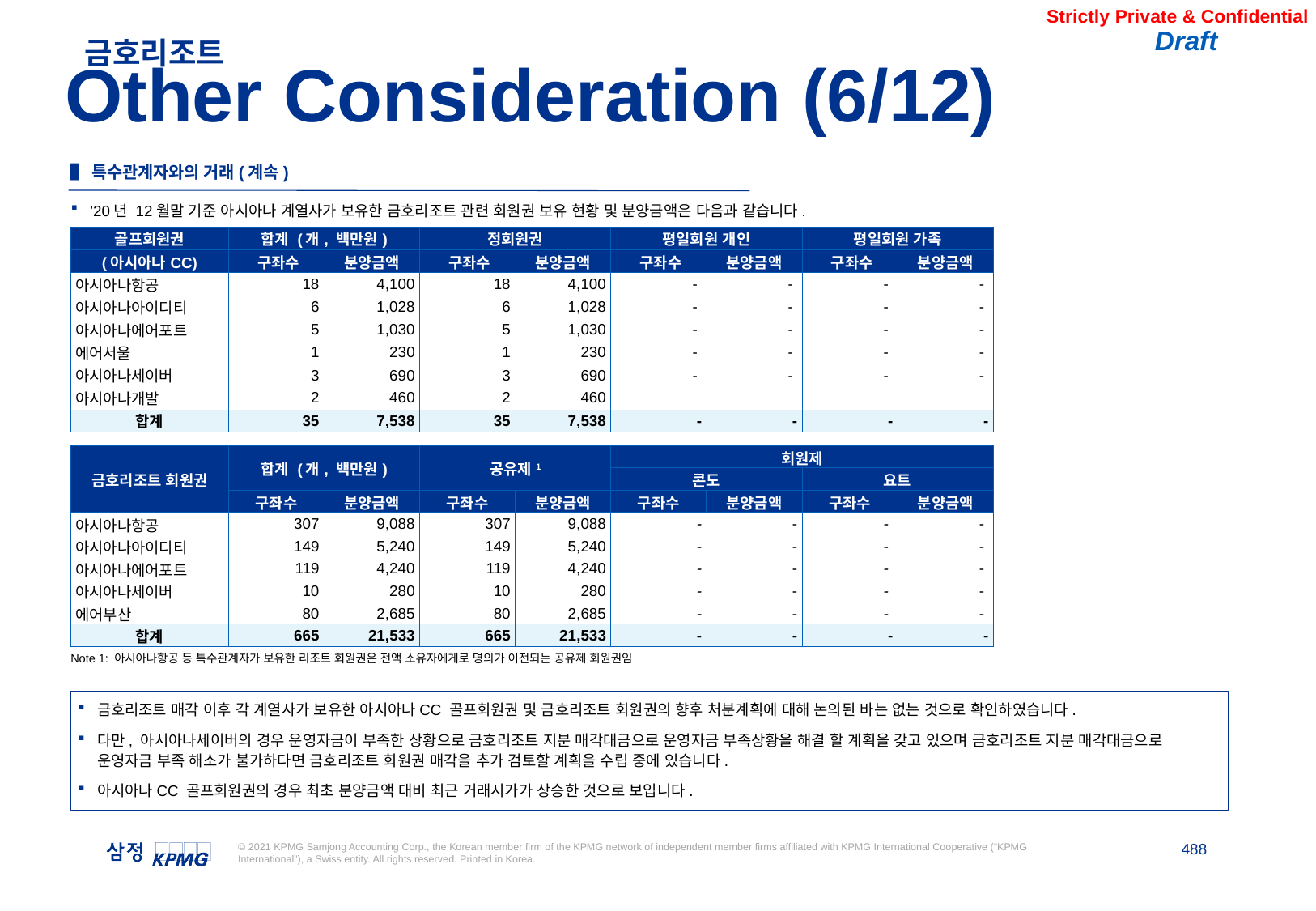

금호리조트
Other Consideration (6/12)
▌특수관계자와의 거래(계속)

’20년 12월말 기준 아시아나 계열사가 보유한 금호리조트 관련 회원권 보유 현황 및 분양금액은 다음과 같습니다.
| 골프회원권 | 합계 (개, 백만원) |  | 정회원권 |  | 평일회원 개인 |  | 평일회원 가족 |  |
| --- | --- | --- | --- | --- | --- | --- | --- | --- |
| (아시아나CC) | 구좌수 | 분양금액 | 구좌수 | 분양금액 | 구좌수 | 분양금액 | 구좌수 | 분양금액 |
| 아시아나항공 | 18 | 4,100 | 18 | 4,100 | - | - | - | - |
| 아시아나아이디티 | 6 | 1,028 | 6 | 1,028 | - | - | - | - |
| 아시아나에어포트 | 5 | 1,030 | 5 | 1,030 | - | - | - | - |
| 에어서울 | 1 | 230 | 1 | 230 | - | - | - | - |
| 아시아나세이버 | 3 | 690 | 3 | 690 | - | - | - | - |
| 아시아나개발 | 2 | 460 | 2 | 460 |  |  |  |  |
| 합계 | 35 | 7,538 | 35 | 7,538 | - | - | - | - |
| 금호리조트 회원권 | 합계 (개, 백만원) |  | 공유제1 |  | 회원제 |  |  |  |
| --- | --- | --- | --- | --- | --- | --- | --- | --- |
|  |  |  |  |  | 콘도 |  | 요트 |  |
|  | 구좌수 | 분양금액 | 구좌수 | 분양금액 | 구좌수 | 분양금액 | 구좌수 | 분양금액 |
| 아시아나항공 | 307 | 9,088 | 307 | 9,088 | - | - | - | - |
| 아시아나아이디티 | 149 | 5,240 | 149 | 5,240 | - | - | - | - |
| 아시아나에어포트 | 119 | 4,240 | 119 | 4,240 | - | - | - | - |
| 아시아나세이버 | 10 | 280 | 10 | 280 | - | - | - | - |
| 에어부산 | 80 | 2,685 | 80 | 2,685 | - | - | - | - |
| 합계 | 665 | 21,533 | 665 | 21,533 | - | - | - | - |
Note 1: 아시아나항공 등 특수관계자가 보유한 리조트 회원권은 전액 소유자에게로 명의가 이전되는 공유제 회원권임
금호리조트 매각 이후 각 계열사가 보유한 아시아나CC 골프회원권 및 금호리조트 회원권의 향후 처분계획에 대해 논의된 바는 없는 것으로 확인하였습니다.
다만, 아시아나세이버의 경우 운영자금이 부족한 상황으로 금호리조트 지분 매각대금으로 운영자금 부족상황을 해결 할 계획을 갖고 있으며 금호리조트 지분 매각대금으로 운영자금 부족 해소가 불가하다면 금호리조트 회원권 매각을 추가 검토할 계획을 수립 중에 있습니다.
아시아나CC 골프회원권의 경우 최초 분양금액 대비 최근 거래시가가 상승한 것으로 보입니다.